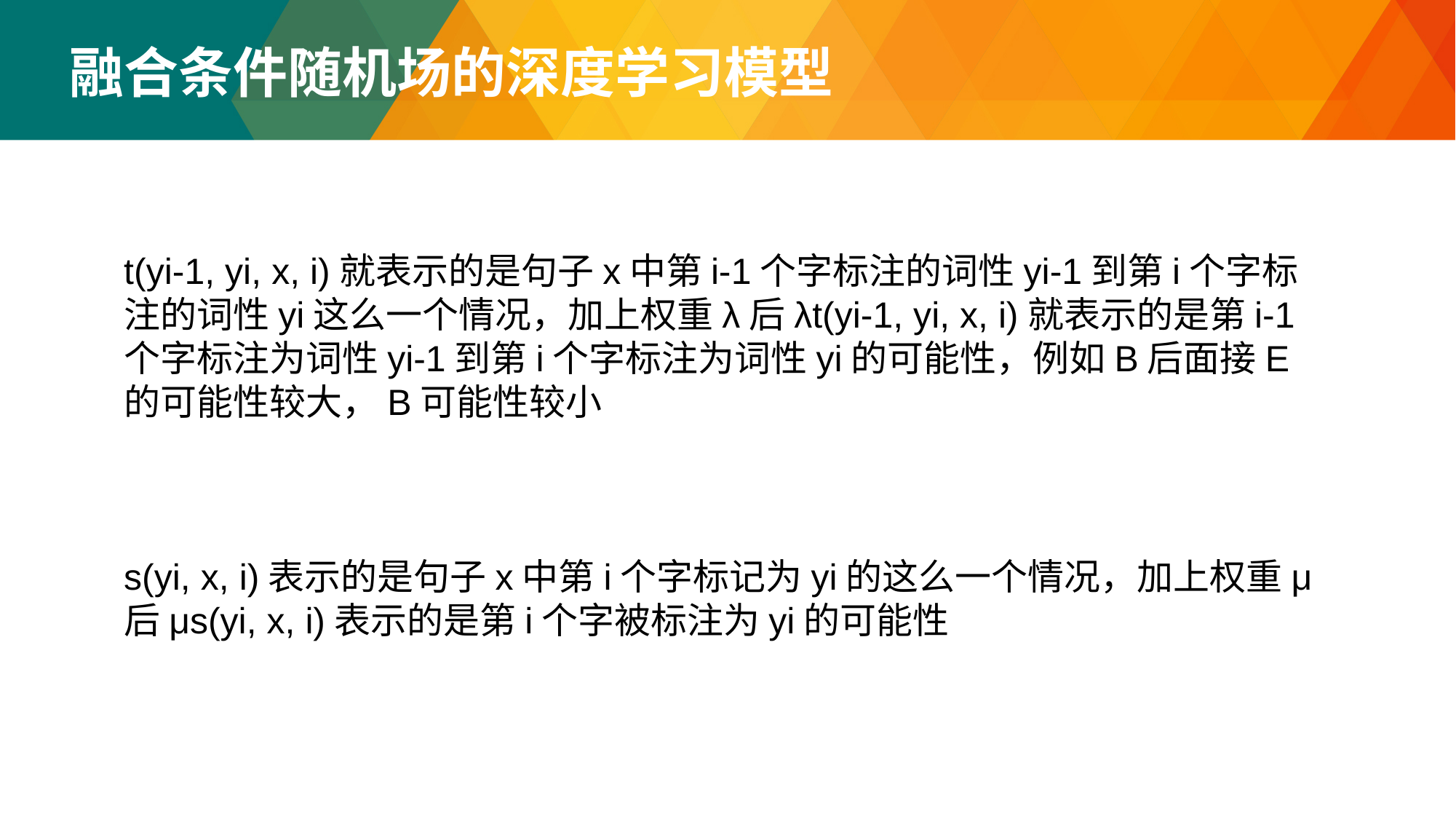

融合条件随机场的深度学习模型
t(yi-1, yi, x, i)就表示的是句子x中第i-1个字标注的词性yi-1到第i个字标注的词性yi这么一个情况，加上权重λ后λt(yi-1, yi, x, i)就表示的是第i-1个字标注为词性yi-1到第i个字标注为词性yi的可能性，例如B后面接E的可能性较大，B可能性较小

s(yi, x, i)表示的是句子x中第i个字标记为yi的这么一个情况，加上权重μ后μs(yi, x, i)表示的是第i个字被标注为yi的可能性